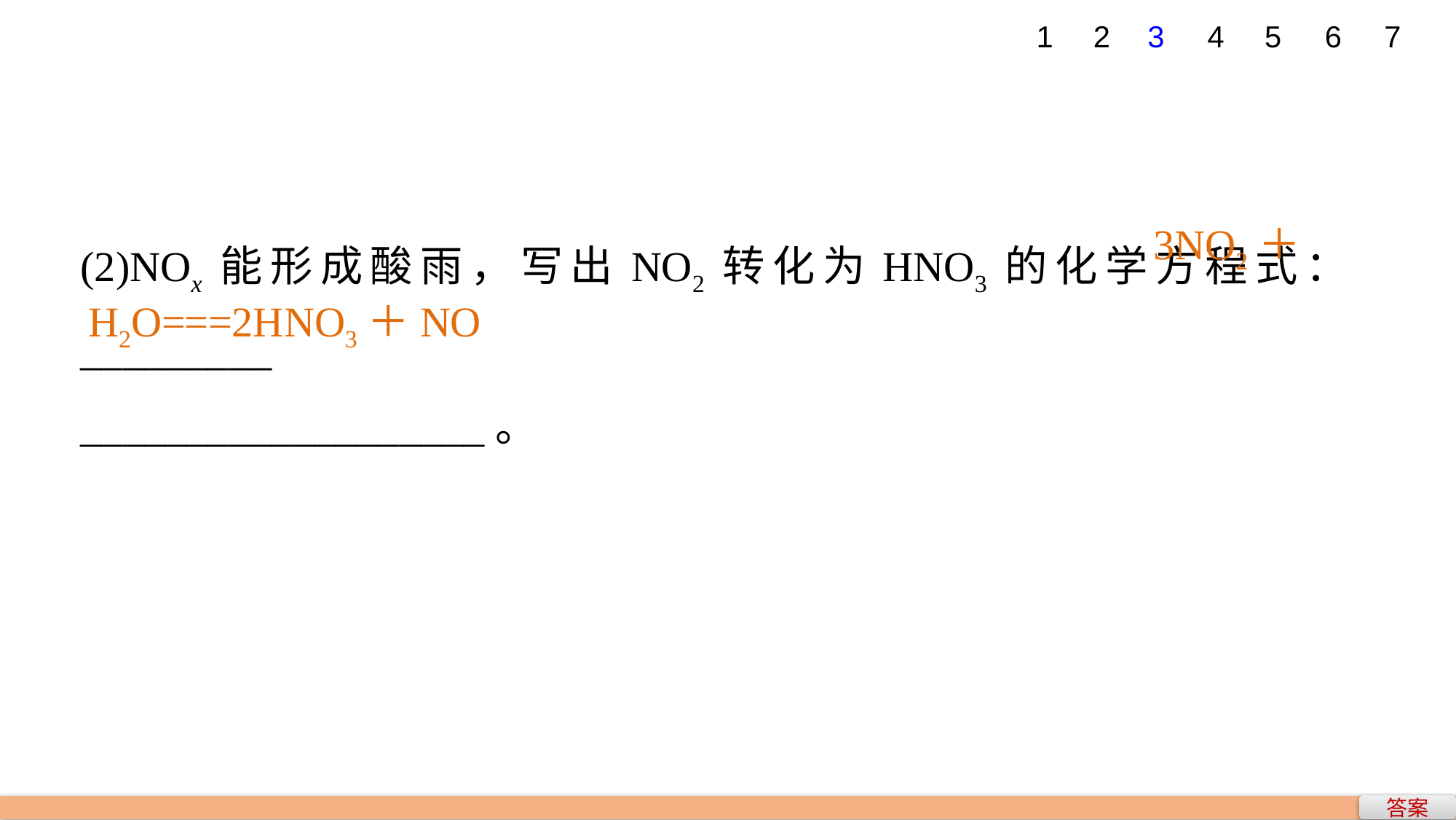

7
1
2
3
4
5
6
(2)NOx能形成酸雨，写出NO2转化为HNO3的化学方程式：_________
___________________。

3NO2＋
H2O===2HNO3＋NO
答案